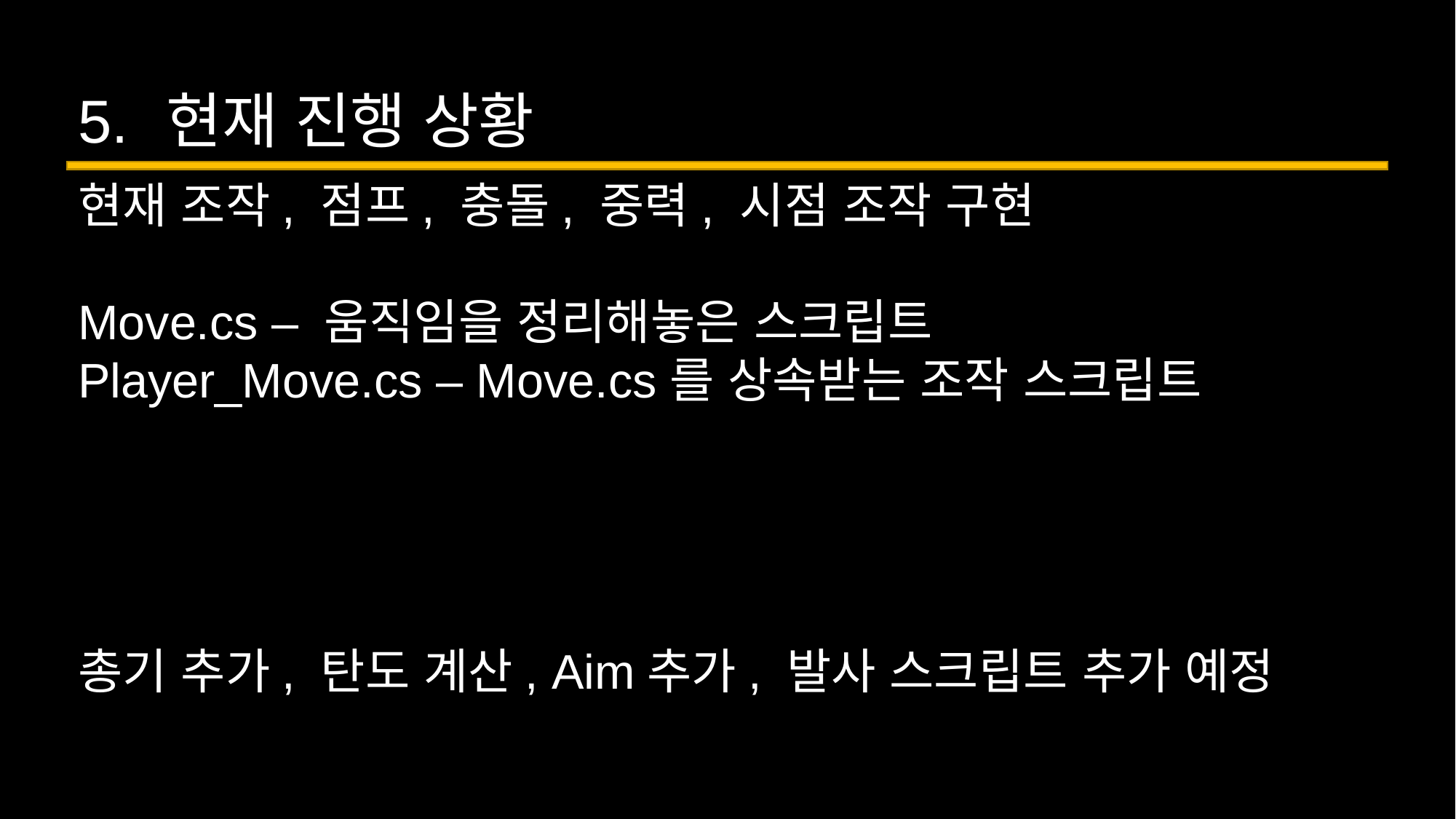

현재 진행 상황

현재 조작, 점프, 충돌, 중력, 시점 조작 구현

Move.cs – 움직임을 정리해놓은 스크립트
Player_Move.cs – Move.cs를 상속받는 조작 스크립트

총기 추가, 탄도 계산, Aim추가, 발사 스크립트 추가 예정